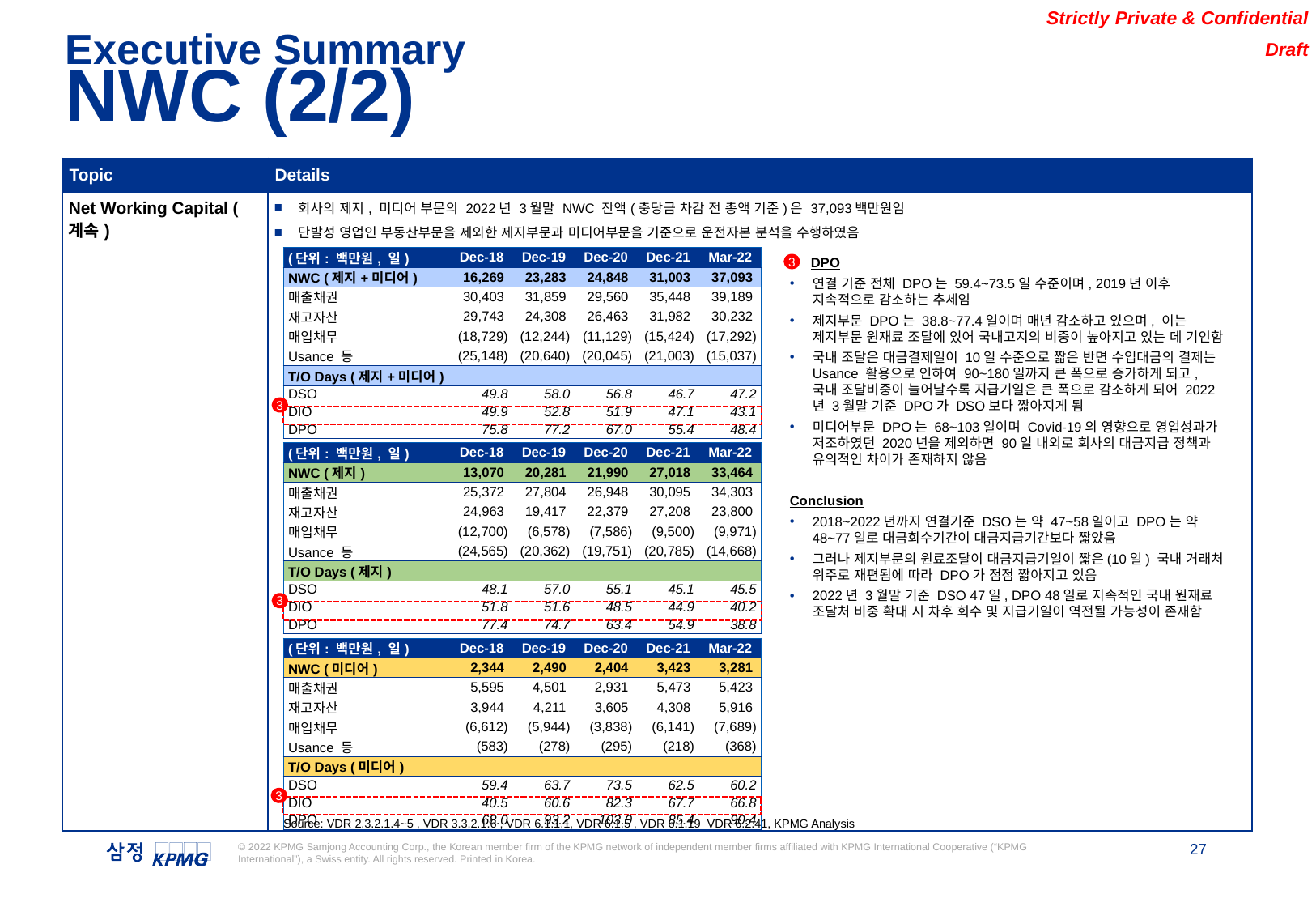

Executive Summary
NWC (2/2)
| Topic | Details |
| --- | --- |
| Net Working Capital (계속) | 회사의 제지, 미디어 부문의 2022년 3월말 NWC 잔액(충당금 차감 전 총액 기준)은 37,093백만원임 단발성 영업인 부동산부문을 제외한 제지부문과 미디어부문을 기준으로 운전자본 분석을 수행하였음 |
| (단위: 백만원, 일) | Dec-18 | Dec-19 | Dec-20 | Dec-21 | Mar-22 |
| --- | --- | --- | --- | --- | --- |
| NWC (제지+미디어) | 16,269 | 23,283 | 24,848 | 31,003 | 37,093 |
| 매출채권 | 30,403 | 31,859 | 29,560 | 35,448 | 39,189 |
| 재고자산 | 29,743 | 24,308 | 26,463 | 31,982 | 30,232 |
| 매입채무 | (18,729) | (12,244) | (11,129) | (15,424) | (17,292) |
| Usance 등 | (25,148) | (20,640) | (20,045) | (21,003) | (15,037) |
| T/O Days (제지+미디어) |  |  |  |  |  |
| DSO | 49.8 | 58.0 | 56.8 | 46.7 | 47.2 |
| DIO | 49.9 | 52.8 | 51.9 | 47.1 | 43.1 |
| DPO | 75.8 | 77.2 | 67.0 | 55.4 | 48.4 |
DPO
연결 기준 전체 DPO는 59.4~73.5일 수준이며, 2019년 이후 지속적으로 감소하는 추세임
제지부문 DPO는 38.8~77.4일이며 매년 감소하고 있으며, 이는 제지부문 원재료 조달에 있어 국내고지의 비중이 높아지고 있는 데 기인함
국내 조달은 대금결제일이 10일 수준으로 짧은 반면 수입대금의 결제는 Usance 활용으로 인하여 90~180일까지 큰 폭으로 증가하게 되고, 국내 조달비중이 늘어날수록 지급기일은 큰 폭으로 감소하게 되어 2022년 3월말 기준 DPO가 DSO보다 짧아지게 됨
미디어부문 DPO는 68~103일이며 Covid-19의 영향으로 영업성과가 저조하였던 2020년을 제외하면 90일 내외로 회사의 대금지급 정책과 유의적인 차이가 존재하지 않음

Conclusion
2018~2022년까지 연결기준 DSO는 약 47~58일이고 DPO는 약 48~77일로 대금회수기간이 대금지급기간보다 짧았음
그러나 제지부문의 원료조달이 대금지급기일이 짧은(10일) 국내 거래처 위주로 재편됨에 따라 DPO가 점점 짧아지고 있음
2022년 3월말 기준 DSO 47일, DPO 48일로 지속적인 국내 원재료 조달처 비중 확대 시 차후 회수 및 지급기일이 역전될 가능성이 존재함

3
3

| (단위: 백만원, 일) | Dec-18 | Dec-19 | Dec-20 | Dec-21 | Mar-22 |
| --- | --- | --- | --- | --- | --- |
| NWC (제지) | 13,070 | 20,281 | 21,990 | 27,018 | 33,464 |
| 매출채권 | 25,372 | 27,804 | 26,948 | 30,095 | 34,303 |
| 재고자산 | 24,963 | 19,417 | 22,379 | 27,208 | 23,800 |
| 매입채무 | (12,700) | (6,578) | (7,586) | (9,500) | (9,971) |
| Usance 등 | (24,565) | (20,362) | (19,751) | (20,785) | (14,668) |
| T/O Days (제지) |  |  |  |  |  |
| DSO | 48.1 | 57.0 | 55.1 | 45.1 | 45.5 |
| DIO | 51.8 | 51.6 | 48.5 | 44.9 | 40.2 |
| DPO | 77.4 | 74.7 | 63.4 | 54.9 | 38.8 |
3

| (단위: 백만원, 일) | Dec-18 | Dec-19 | Dec-20 | Dec-21 | Mar-22 |
| --- | --- | --- | --- | --- | --- |
| NWC (미디어) | 2,344 | 2,490 | 2,404 | 3,423 | 3,281 |
| 매출채권 | 5,595 | 4,501 | 2,931 | 5,473 | 5,423 |
| 재고자산 | 3,944 | 4,211 | 3,605 | 4,308 | 5,916 |
| 매입채무 | (6,612) | (5,944) | (3,838) | (6,141) | (7,689) |
| Usance 등 | (583) | (278) | (295) | (218) | (368) |
| T/O Days (미디어) |  |  |  |  |  |
| DSO | 59.4 | 63.7 | 73.5 | 62.5 | 60.2 |
| DIO | 40.5 | 60.6 | 82.3 | 67.7 | 66.8 |
| DPO | 68.0 | 93.2 | 103.0 | 85.4 | 90.4 |
3

Source: VDR 2.3.2.1.4~5 , VDR 3.3.2.1.6 , VDR 6.1.1.1, VDR 6.1.5 , VDR 6.1.19  VDR 6.2.41, KPMG Analysis